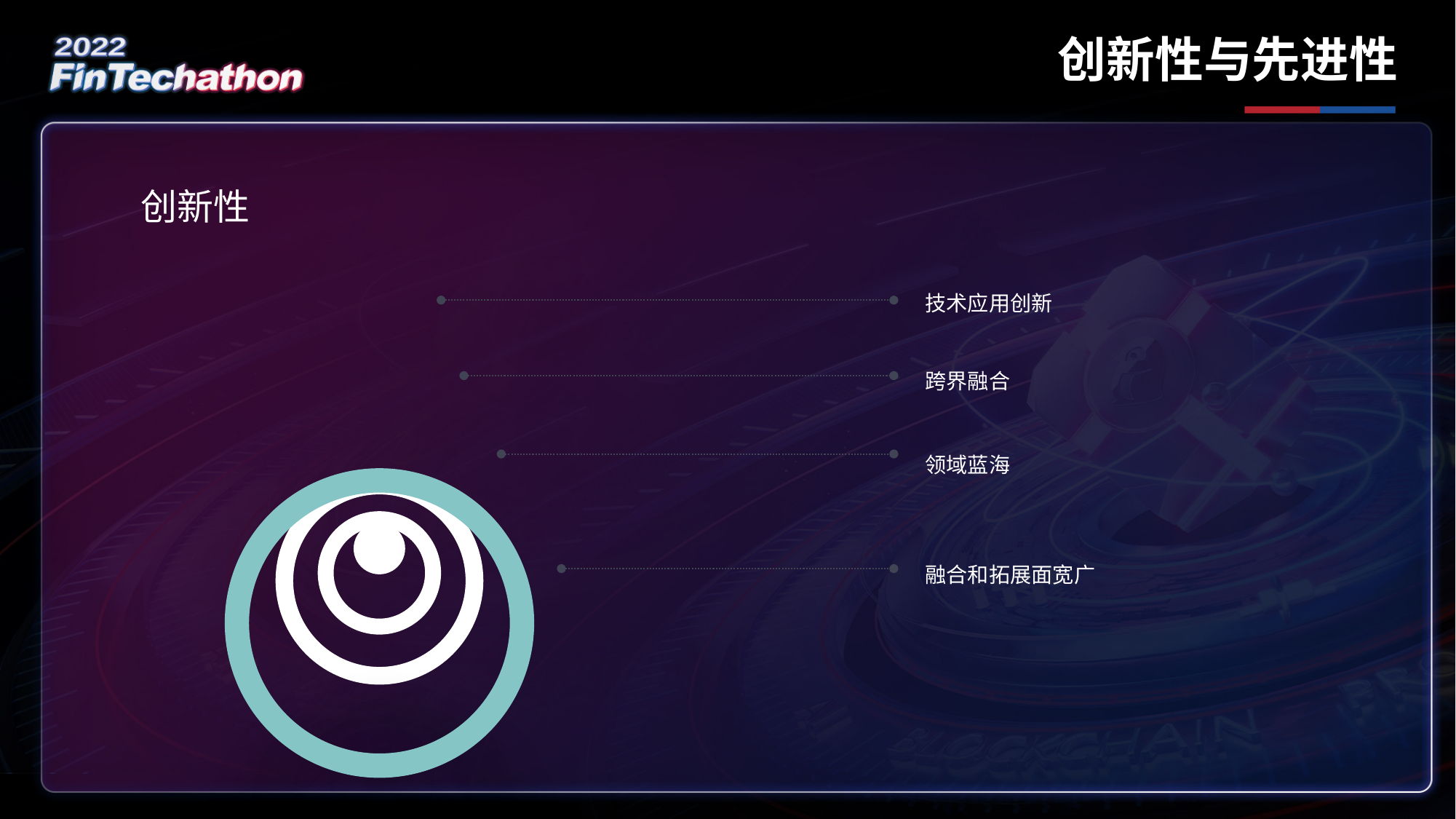

创新性与先进性
创新性
技术应用创新
跨界融合
领域蓝海

融合和拓展面宽广